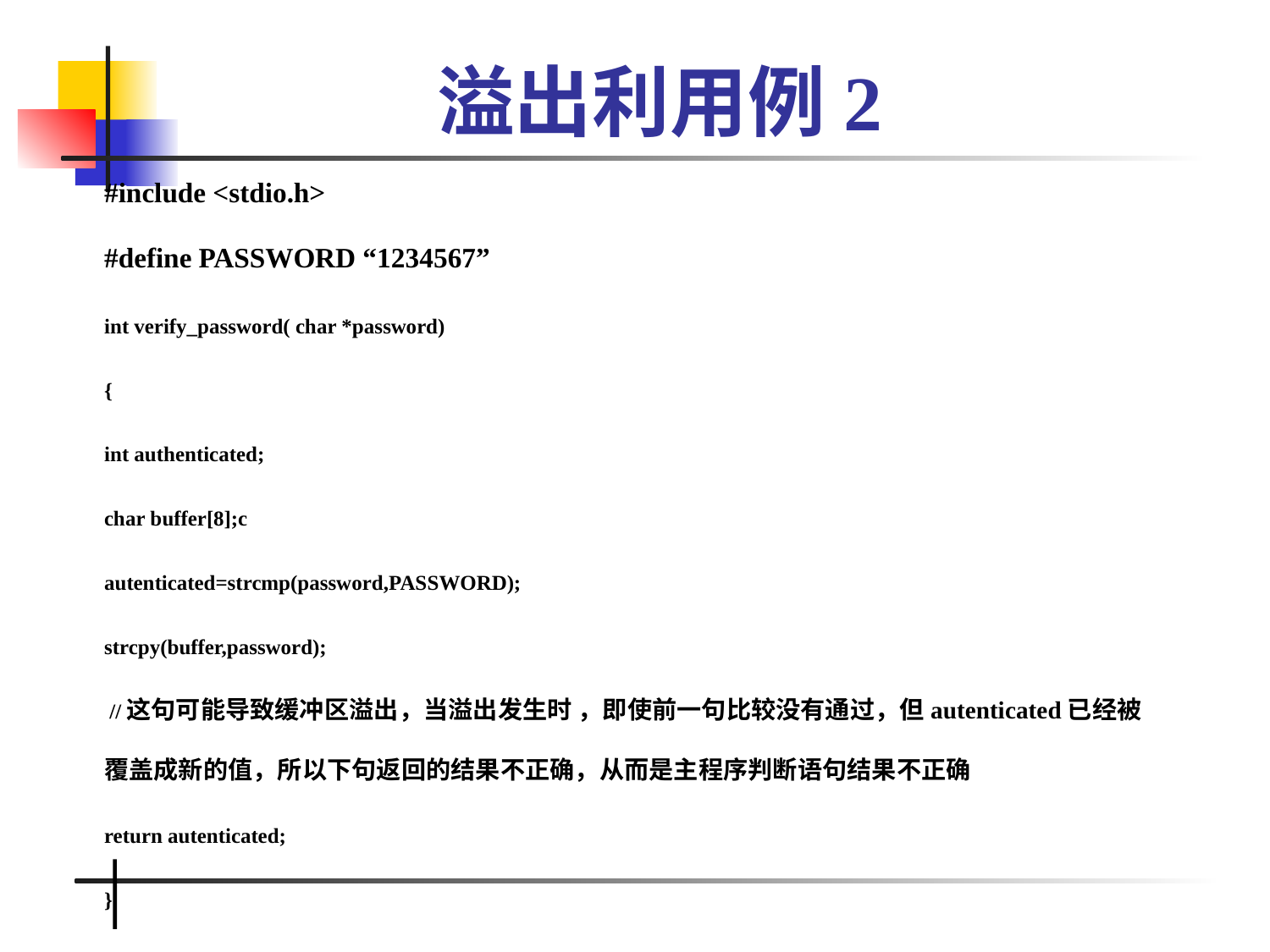

# 溢出利用例2
#include <stdio.h>
#define PASSWORD “1234567”
int verify_password( char *password)
{
int authenticated;
char buffer[8];c
autenticated=strcmp(password,PASSWORD);
strcpy(buffer,password);
 //这句可能导致缓冲区溢出，当溢出发生时 ，即使前一句比较没有通过，但autenticated已经被覆盖成新的值，所以下句返回的结果不正确，从而是主程序判断语句结果不正确
return autenticated;
}